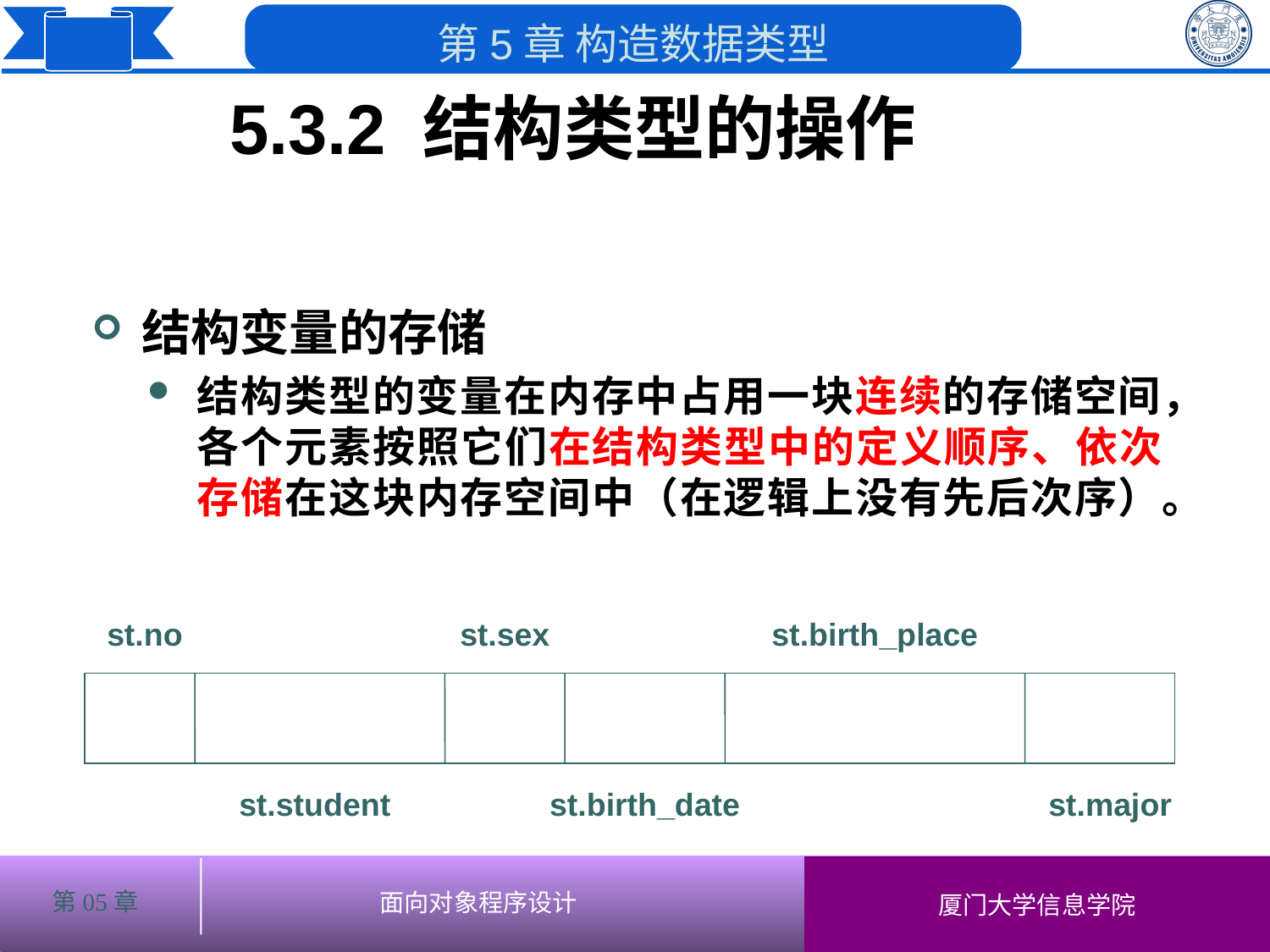

5.3.2 结构类型的操作
# 结构变量的存储
结构类型的变量在内存中占用一块连续的存储空间，各个元素按照它们在结构类型中的定义顺序、依次存储在这块内存空间中（在逻辑上没有先后次序）。
st.no
st.sex
st.birth_place

st.student
st.birth_date
st.major
37